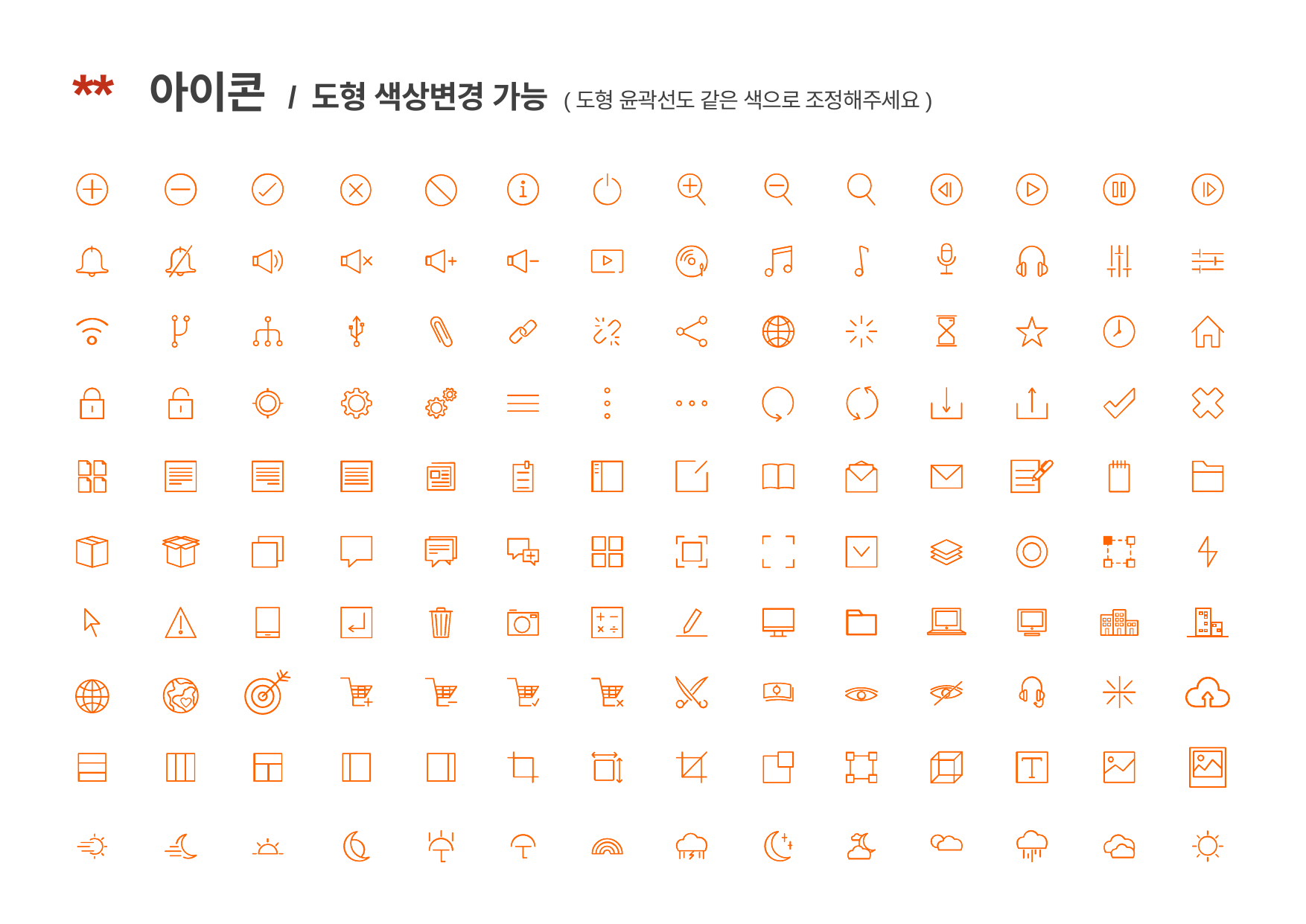

**
아이콘 / 도형 색상변경 가능 (도형 윤곽선도 같은 색으로 조정해주세요)